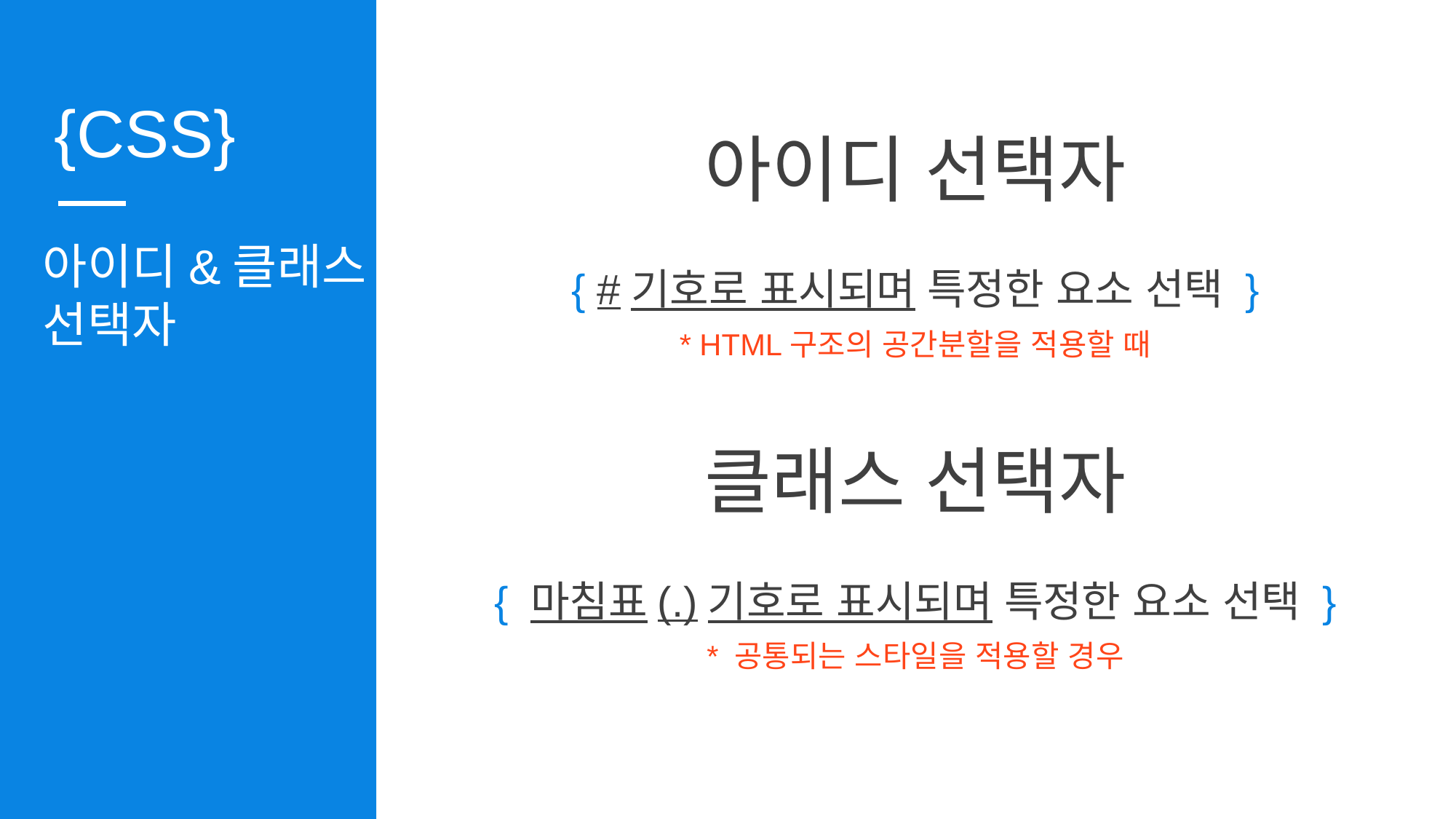

아이디 선택자
아이디&클래스
선택자
{ #기호로 표시되며 특정한 요소 선택 }
* HTML구조의 공간분할을 적용할 때
클래스 선택자
{ 마침표(.)기호로 표시되며 특정한 요소 선택 }
* 공통되는 스타일을 적용할 경우